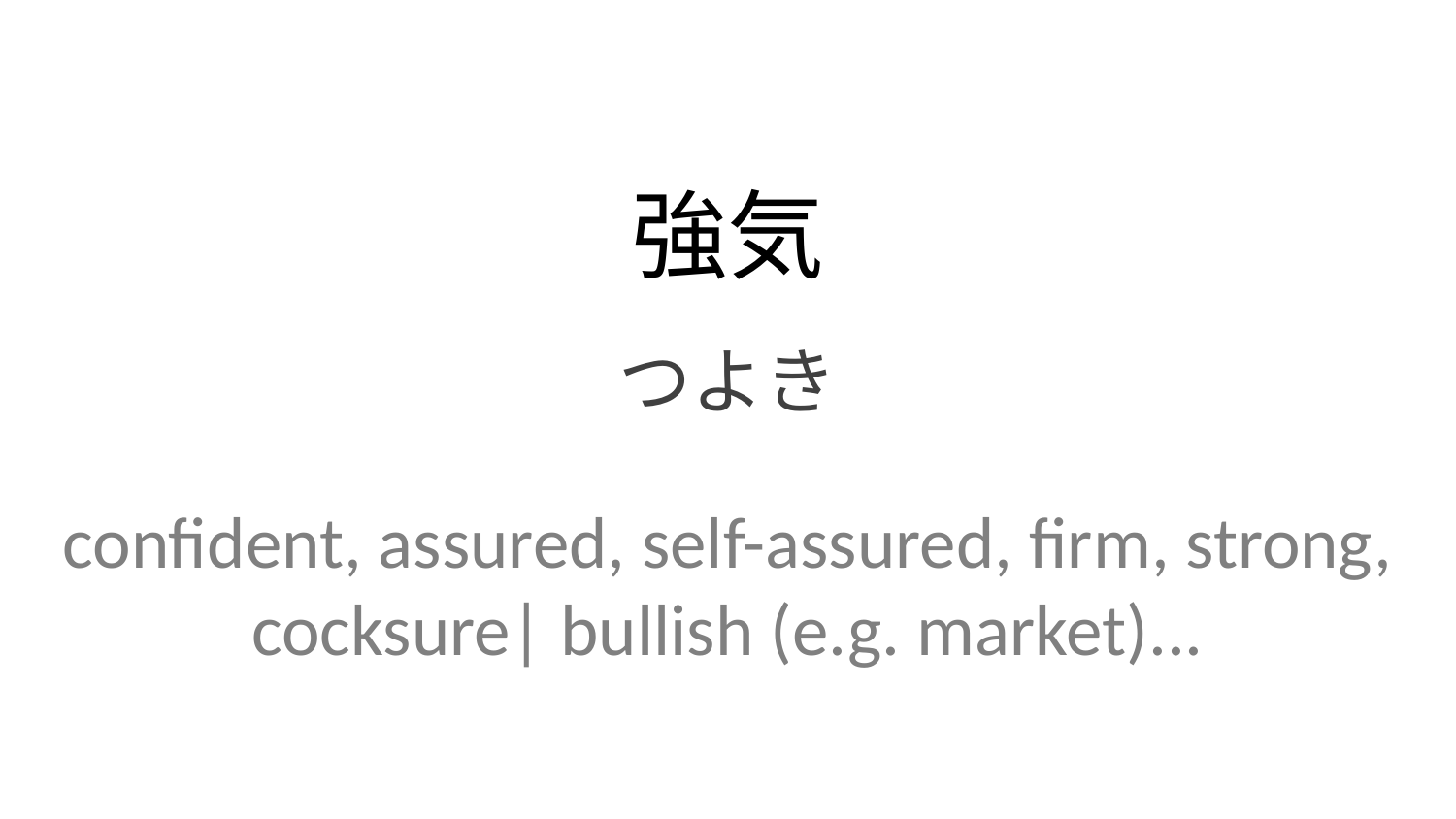

強気

つよき
confident, assured, self-assured, firm, strong, cocksure| bullish (e.g. market)...